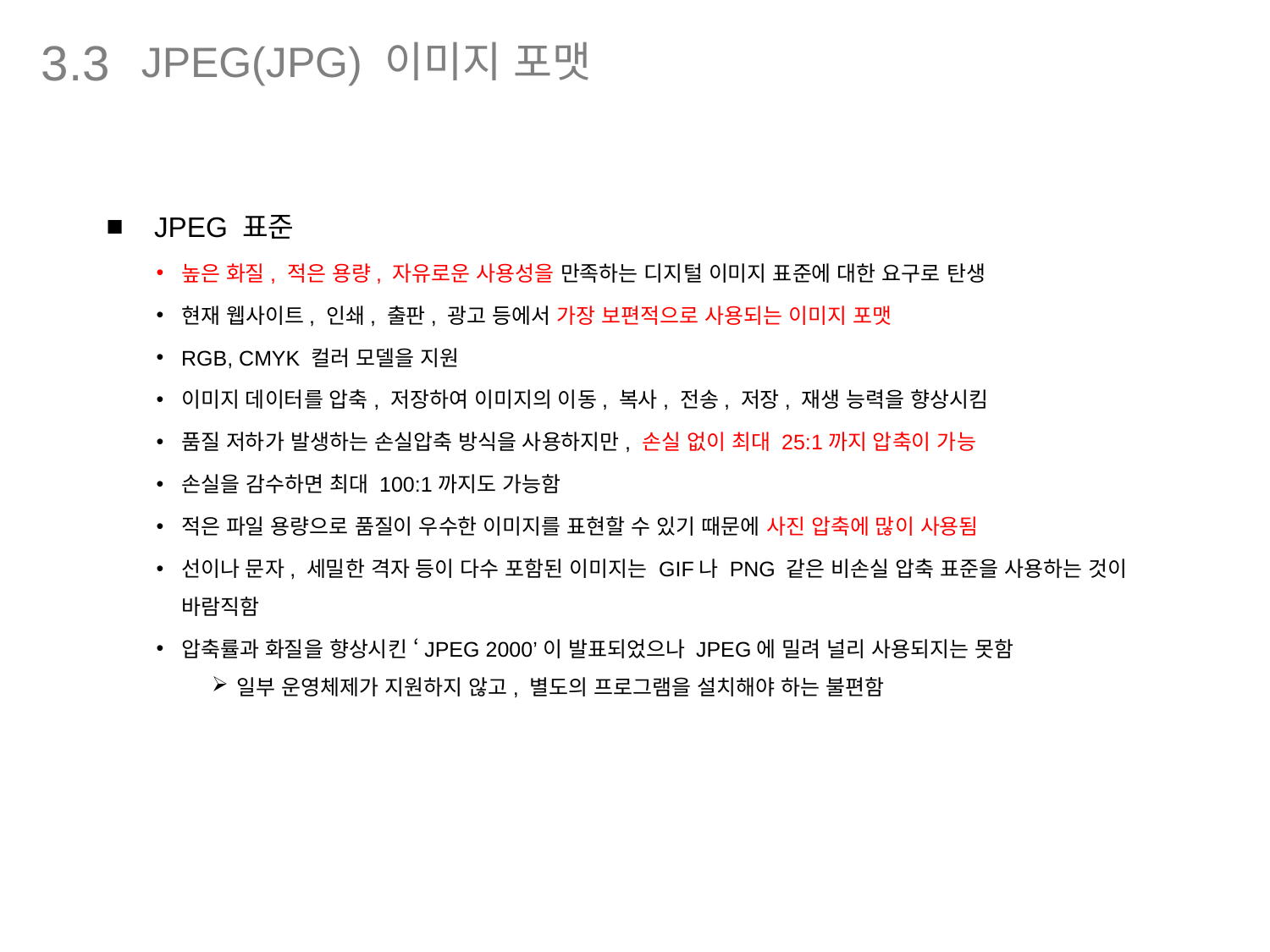

JPEG(JPG) 이미지 포맷
3.3
JPEG 표준
높은 화질, 적은 용량, 자유로운 사용성을 만족하는 디지털 이미지 표준에 대한 요구로 탄생
현재 웹사이트, 인쇄, 출판, 광고 등에서 가장 보편적으로 사용되는 이미지 포맷
RGB, CMYK 컬러 모델을 지원
이미지 데이터를 압축, 저장하여 이미지의 이동, 복사, 전송, 저장, 재생 능력을 향상시킴
품질 저하가 발생하는 손실압축 방식을 사용하지만, 손실 없이 최대 25:1까지 압축이 가능
손실을 감수하면 최대 100:1까지도 가능함
적은 파일 용량으로 품질이 우수한 이미지를 표현할 수 있기 때문에 사진 압축에 많이 사용됨
선이나 문자, 세밀한 격자 등이 다수 포함된 이미지는 GIF나 PNG 같은 비손실 압축 표준을 사용하는 것이 바람직함
압축률과 화질을 향상시킨 ‘JPEG 2000’이 발표되었으나 JPEG에 밀려 널리 사용되지는 못함
일부 운영체제가 지원하지 않고, 별도의 프로그램을 설치해야 하는 불편함